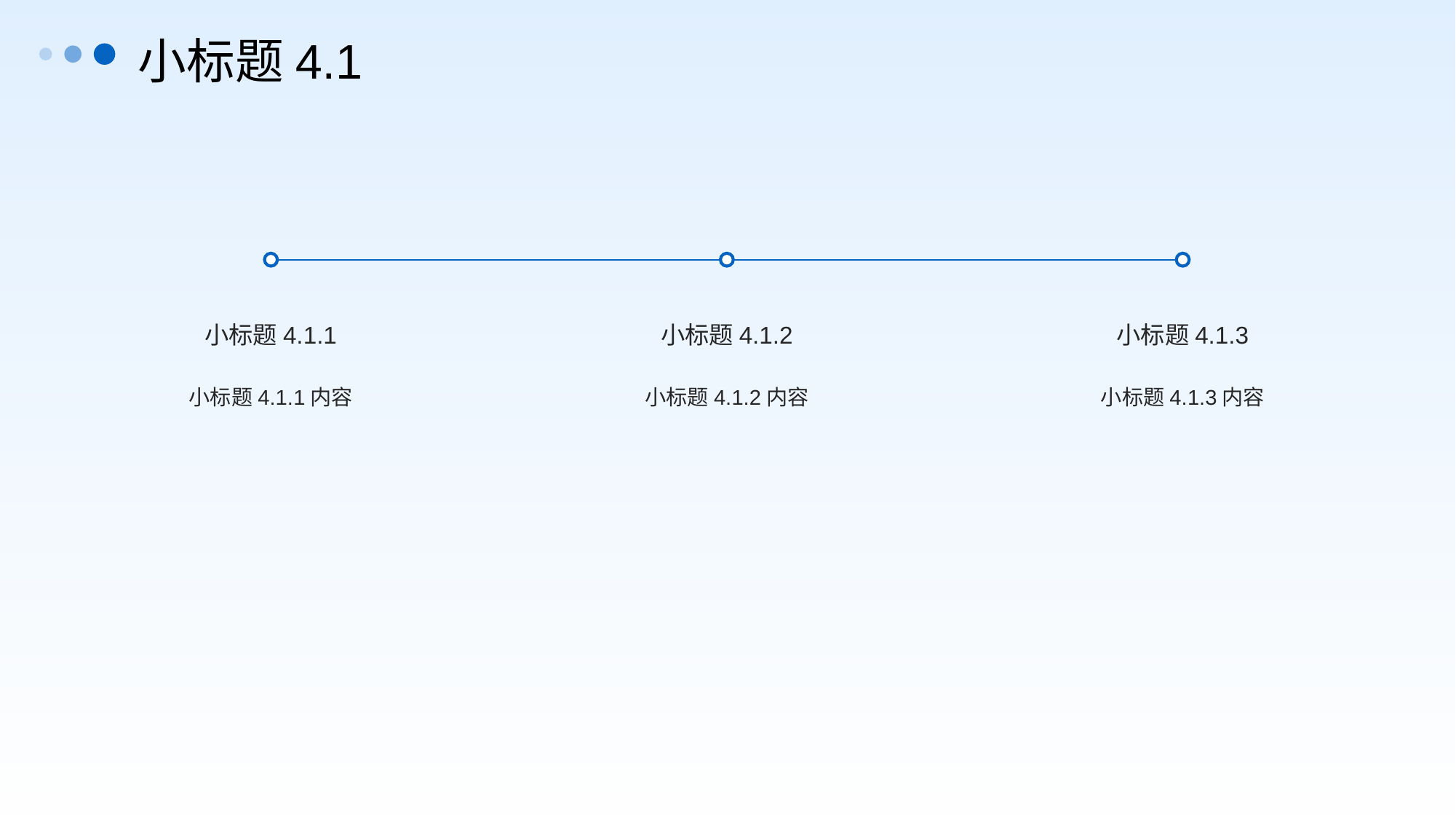

小标题4.1

小标题4.1.1
小标题4.1.2
小标题4.1.3
小标题4.1.1内容
小标题4.1.2内容
小标题4.1.3内容